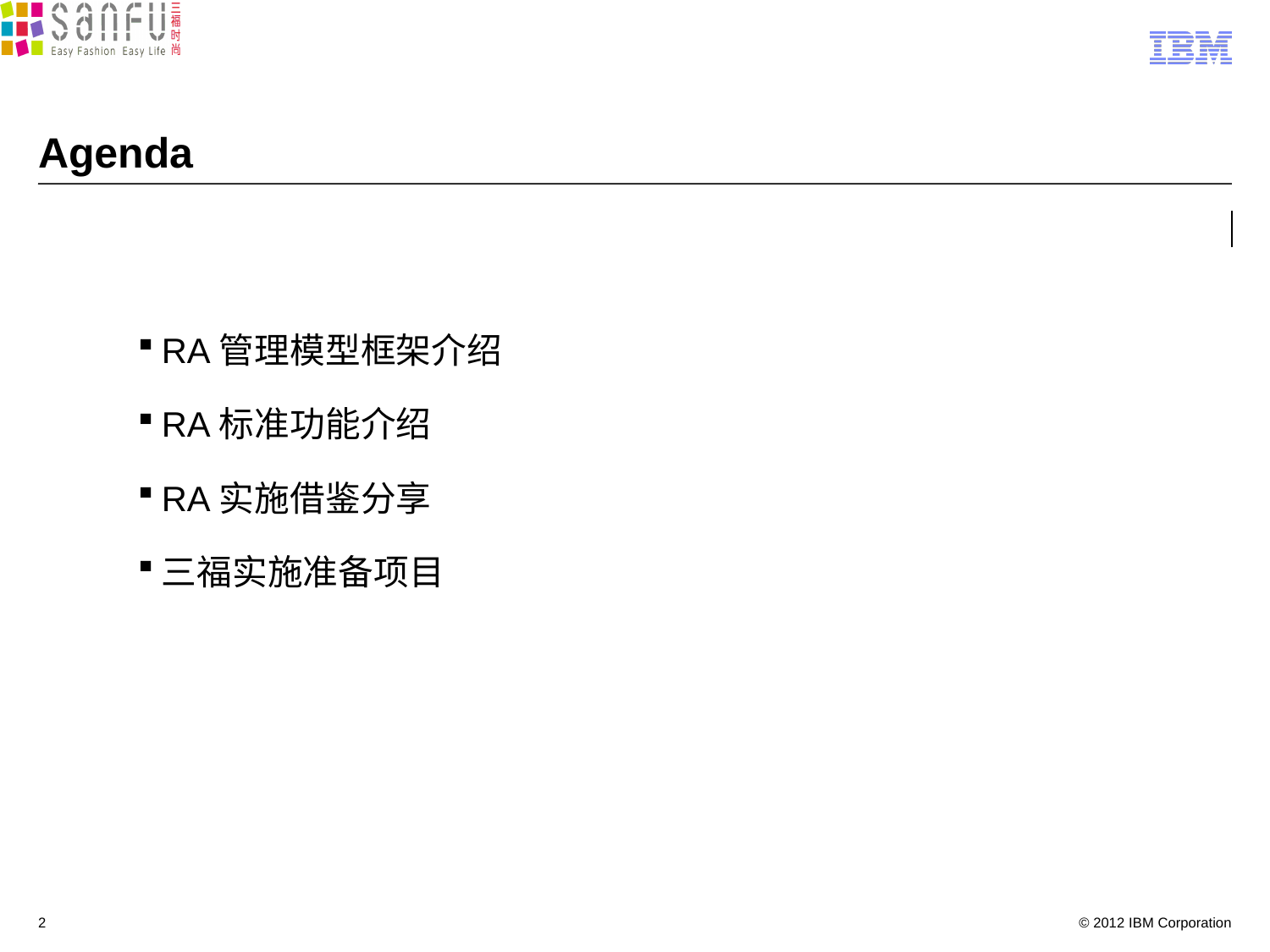

# Agenda
RA管理模型框架介绍
RA标准功能介绍
RA实施借鉴分享
三福实施准备项目
2